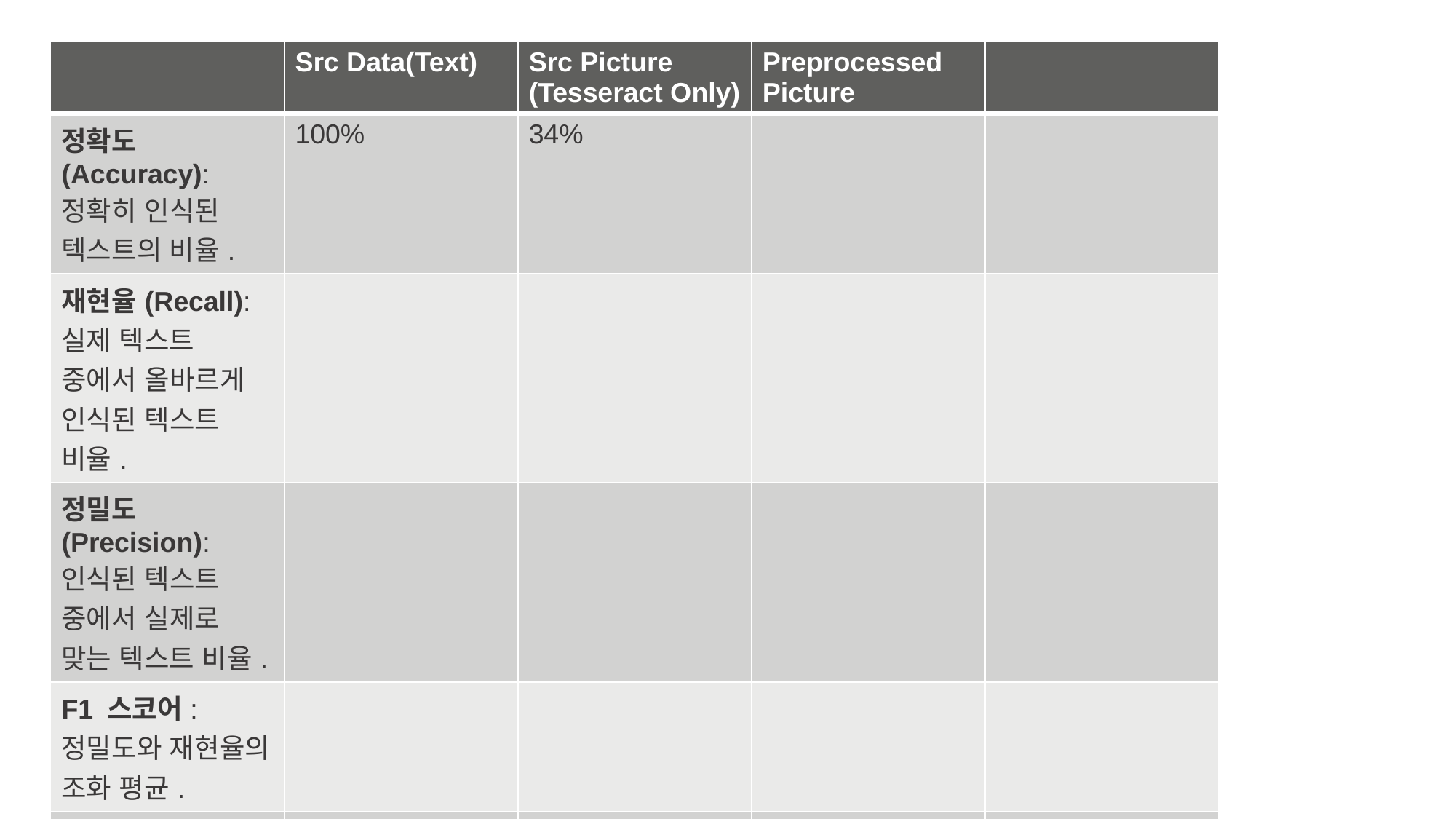

|  | Src Data(Text) | Src Picture (Tesseract Only) | Preprocessed Picture |  |
| --- | --- | --- | --- | --- |
| 정확도(Accuracy): 정확히 인식된 텍스트의 비율. | 100% | 34% |  |  |
| 재현율(Recall): 실제 텍스트 중에서 올바르게 인식된 텍스트 비율. |  |  |  |  |
| 정밀도(Precision): 인식된 텍스트 중에서 실제로 맞는 텍스트 비율. |  |  |  |  |
| F1 스코어: 정밀도와 재현율의 조화 평균. |  |  |  |  |
| 오류 유형 분석: 인식 오류의 종류(예: 생략, 대체 등). |  |  |  |  |